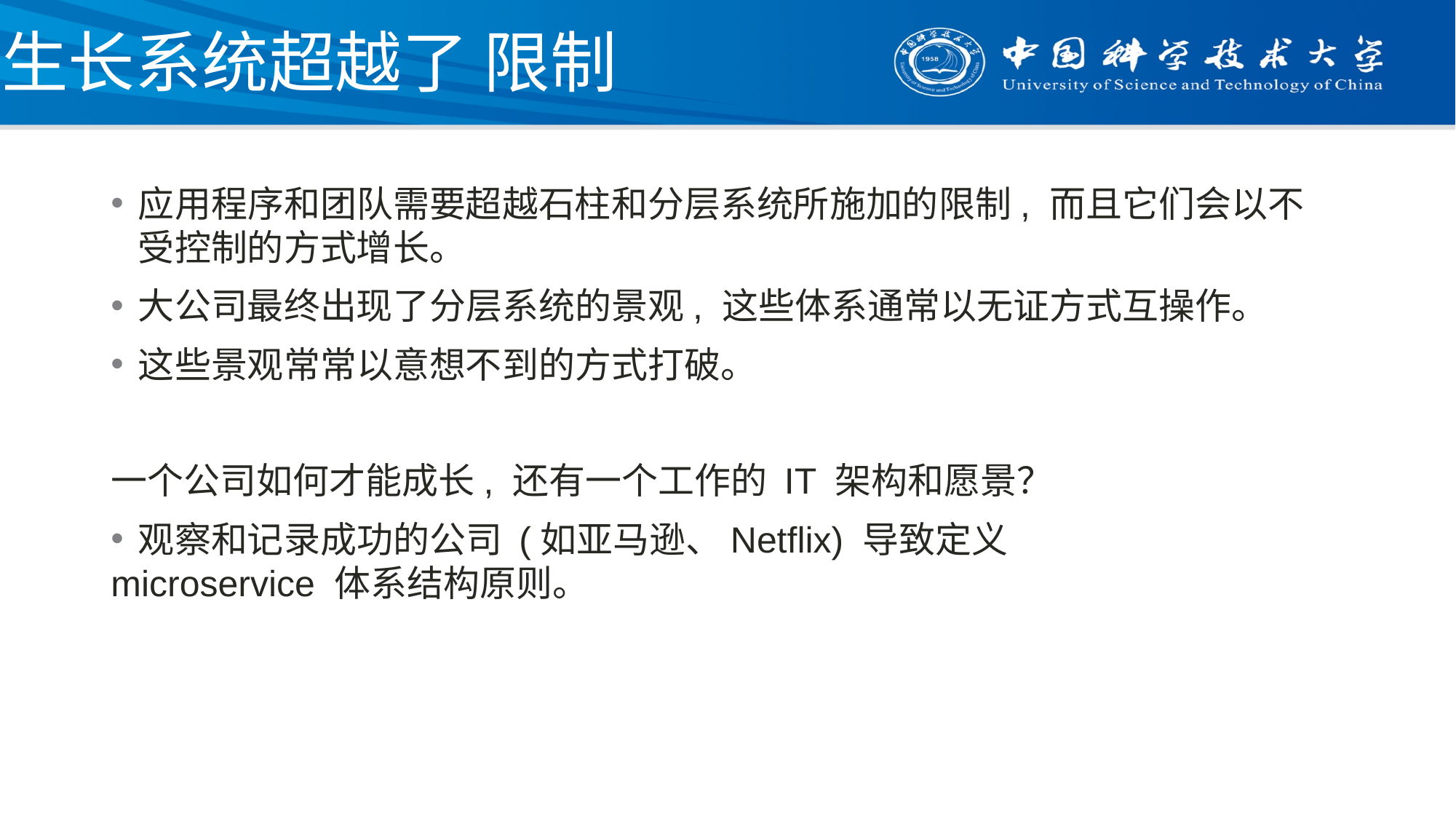

# 生长系统超越了 限制
应用程序和团队需要超越石柱和分层系统所施加的限制, 而且它们会以不受控制的方式增长。
大公司最终出现了分层系统的景观, 这些体系通常以无证方式互操作。
这些景观常常以意想不到的方式打破。

一个公司如何才能成长, 还有一个工作的 IT 架构和愿景？
观察和记录成功的公司 (如亚马逊、Netflix) 导致定义
microservice 体系结构原则。